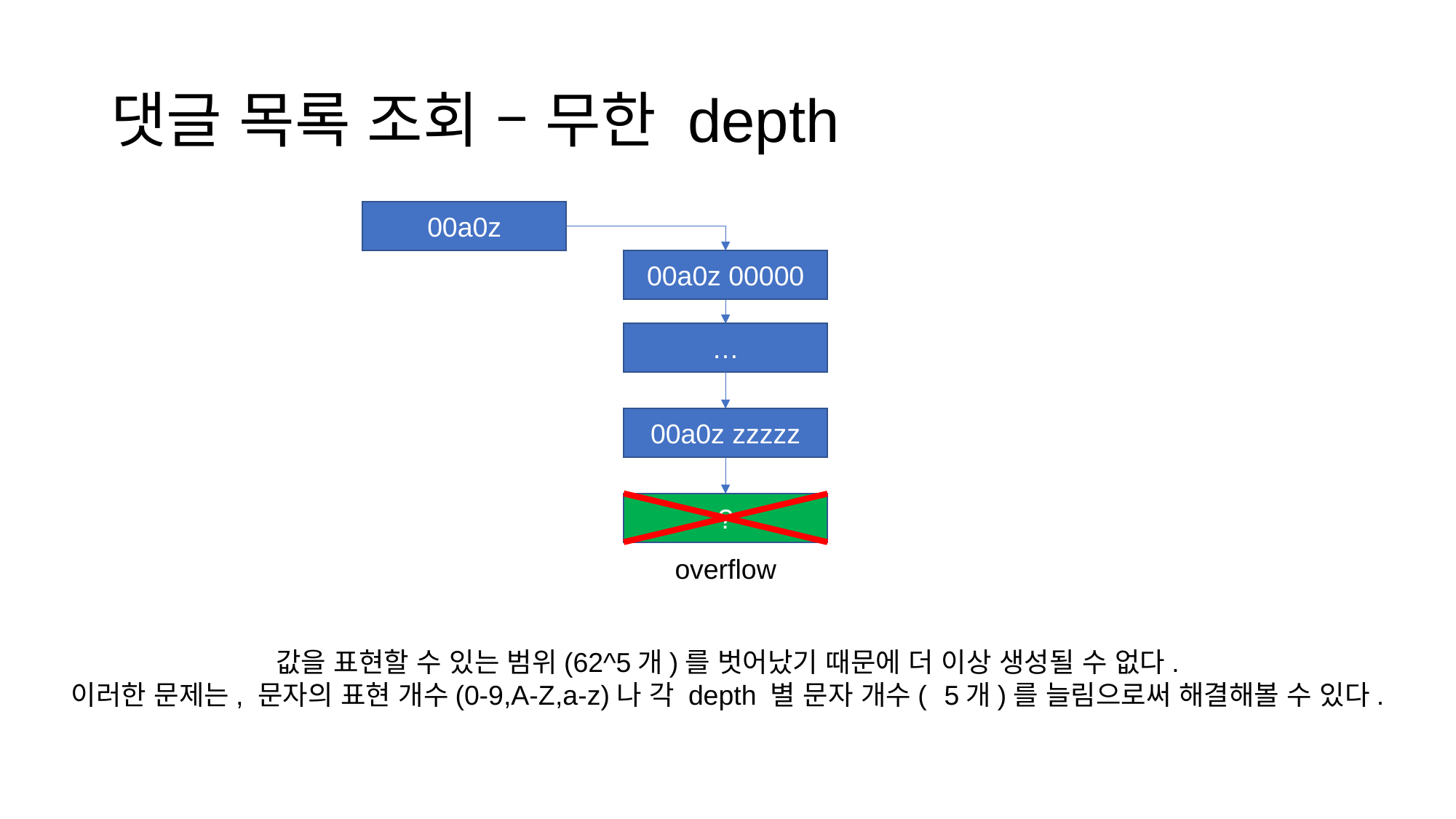

# 댓글 목록 조회 – 무한 depth
00a0z
00a0z 00000
…
00a0z zzzzz
?
overflow
값을 표현할 수 있는 범위(62^5개)를 벗어났기 때문에 더 이상 생성될 수 없다.
이러한 문제는, 문자의 표현 개수(0-9,A-Z,a-z)나 각 depth 별 문자 개수(	5개)를 늘림으로써 해결해볼 수 있다.